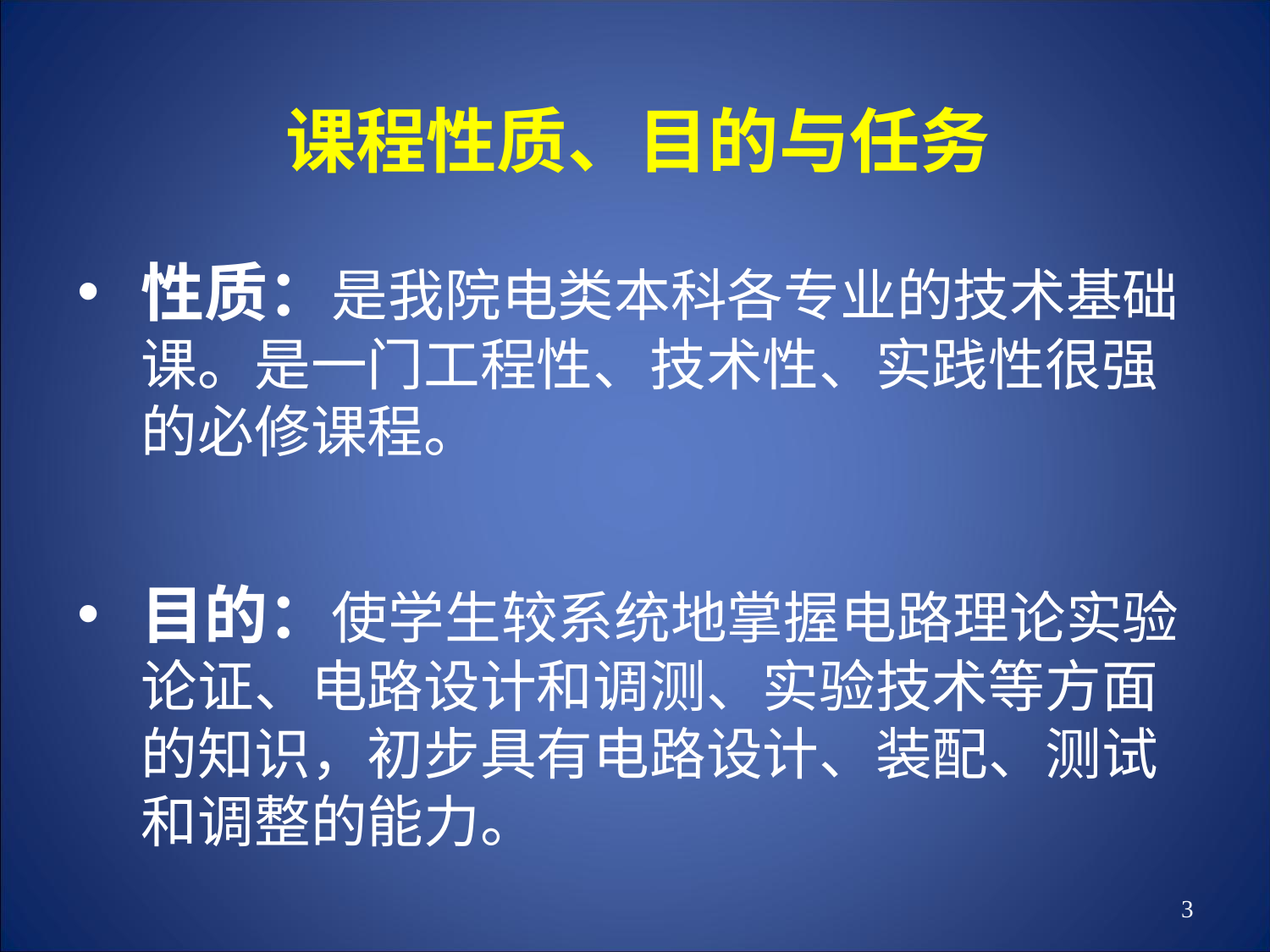

# 课程性质、目的与任务
性质：是我院电类本科各专业的技术基础课。是一门工程性、技术性、实践性很强的必修课程。

目的：使学生较系统地掌握电路理论实验论证、电路设计和调测、实验技术等方面的知识，初步具有电路设计、装配、测试和调整的能力。

3